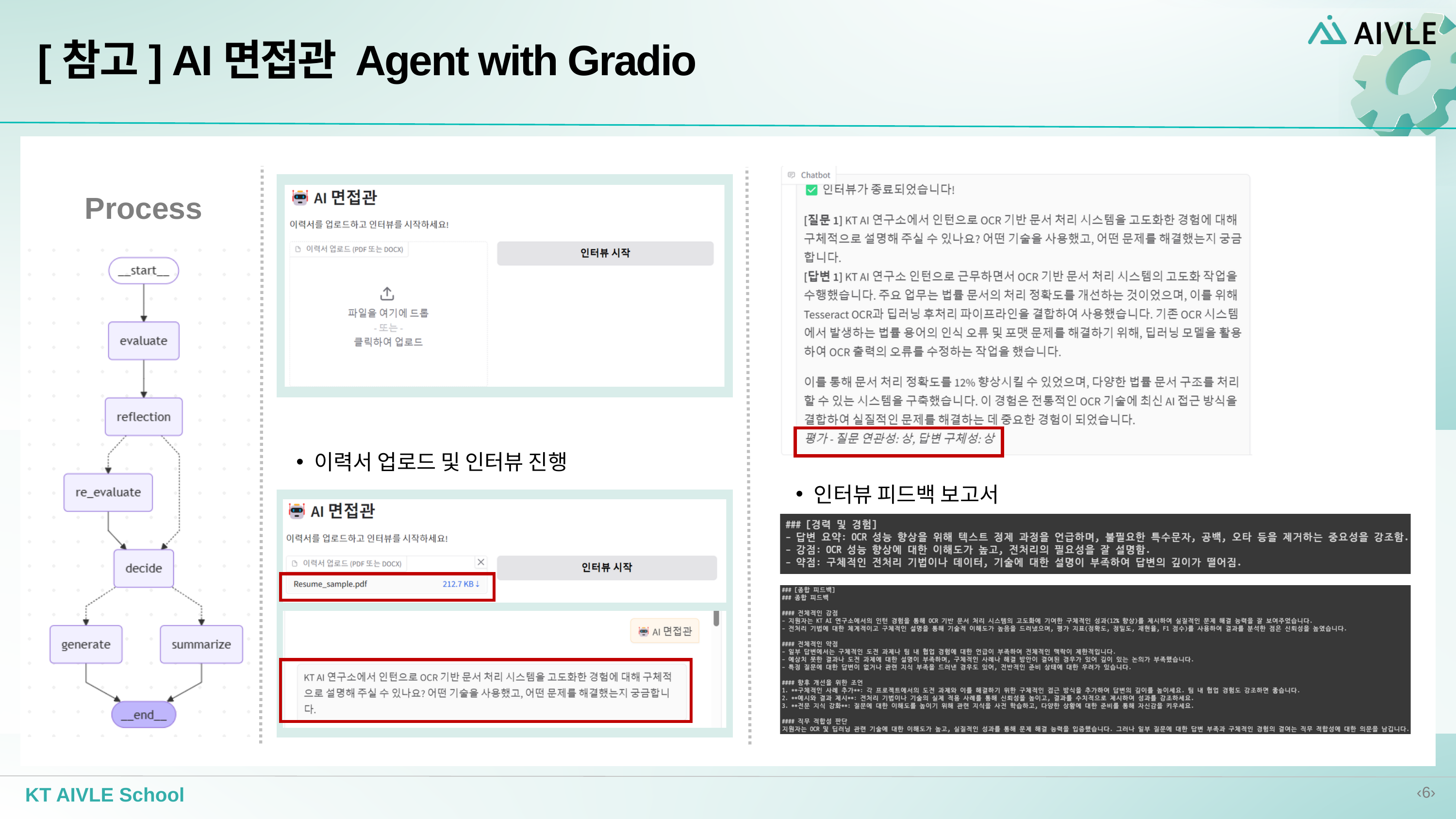

[참고] AI면접관 Agent with Gradio

Process

이력서 업로드 및 인터뷰 진행
인터뷰 피드백 보고서

KT AIVLE School

‹6›